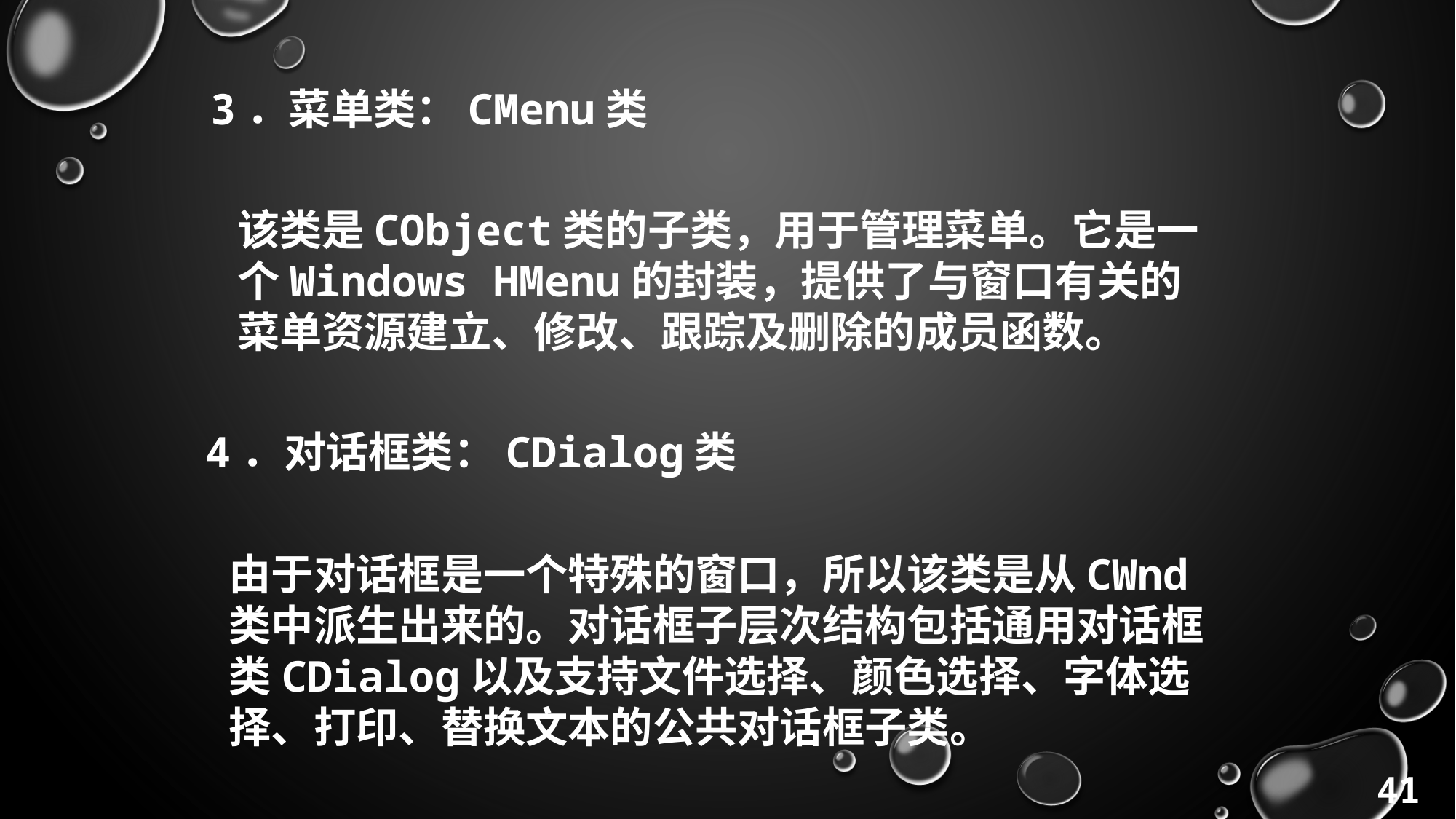

3．菜单类：CMenu类
该类是CObject类的子类，用于管理菜单。它是一个Windows HMenu的封装，提供了与窗口有关的菜单资源建立、修改、跟踪及删除的成员函数。
4．对话框类：CDialog类
由于对话框是一个特殊的窗口，所以该类是从CWnd类中派生出来的。对话框子层次结构包括通用对话框类CDialog以及支持文件选择、颜色选择、字体选择、打印、替换文本的公共对话框子类。
41